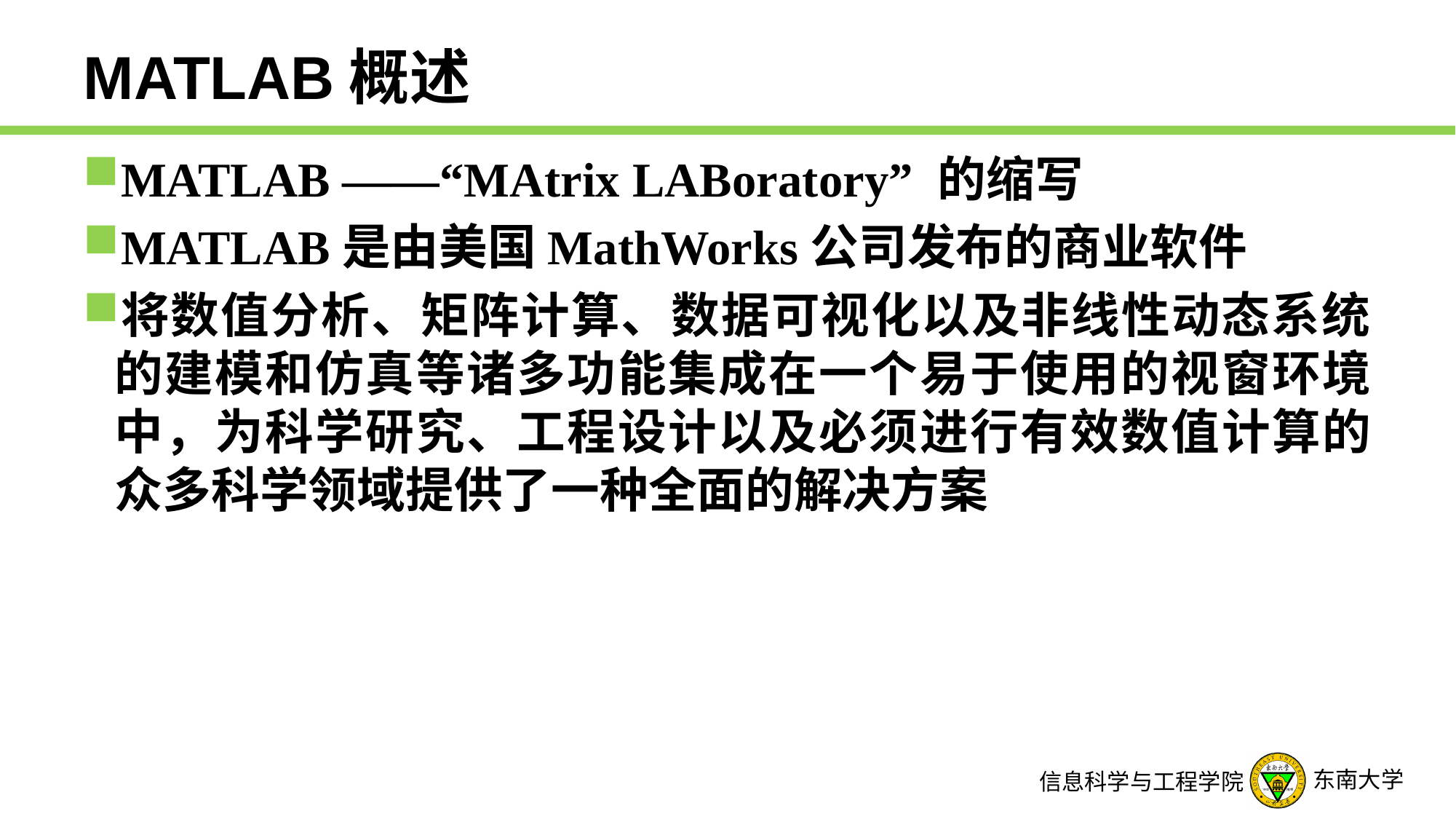

# MATLAB概述
MATLAB ——“MAtrix LABoratory” 的缩写
MATLAB是由美国MathWorks公司发布的商业软件
将数值分析、矩阵计算、数据可视化以及非线性动态系统的建模和仿真等诸多功能集成在一个易于使用的视窗环境中，为科学研究、工程设计以及必须进行有效数值计算的众多科学领域提供了一种全面的解决方案